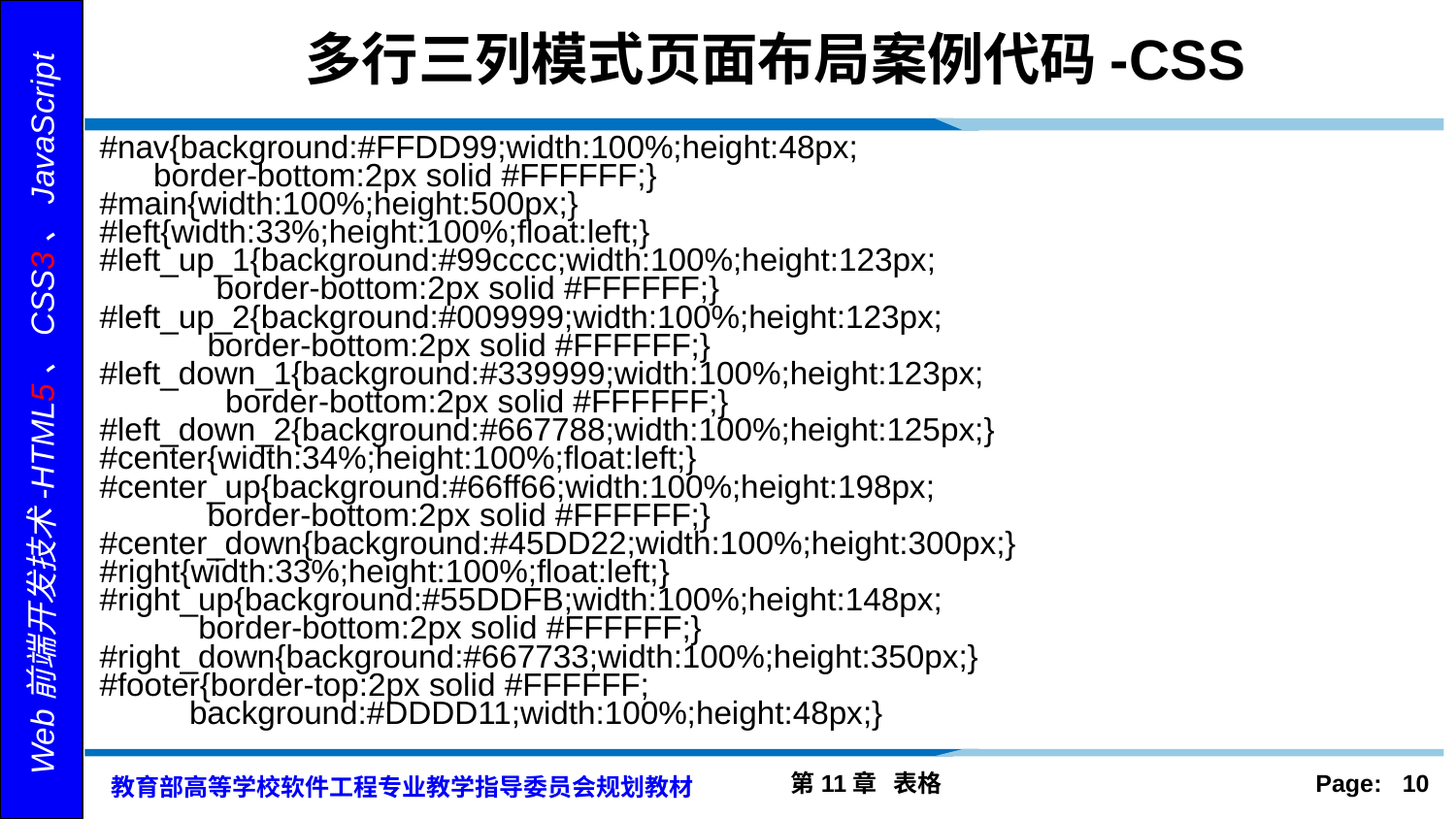

# 多行三列模式页面布局案例代码-CSS
#nav{background:#FFDD99;width:100%;height:48px;
      border-bottom:2px solid #FFFFFF;}
#main{width:100%;height:500px;}
#left{width:33%;height:100%;float:left;}
#left_up_1{background:#99cccc;width:100%;height:123px;
             border-bottom:2px solid #FFFFFF;}
#left_up_2{background:#009999;width:100%;height:123px;
            border-bottom:2px solid #FFFFFF;}
#left_down_1{background:#339999;width:100%;height:123px;
              border-bottom:2px solid #FFFFFF;}
#left_down_2{background:#667788;width:100%;height:125px;}
#center{width:34%;height:100%;float:left;}
#center_up{background:#66ff66;width:100%;height:198px;
            border-bottom:2px solid #FFFFFF;}
#center_down{background:#45DD22;width:100%;height:300px;}
#right{width:33%;height:100%;float:left;}
#right_up{background:#55DDFB;width:100%;height:148px;
           border-bottom:2px solid #FFFFFF;}
#right_down{background:#667733;width:100%;height:350px;}
#footer{border-top:2px solid #FFFFFF;
          background:#DDDD11;width:100%;height:48px;}